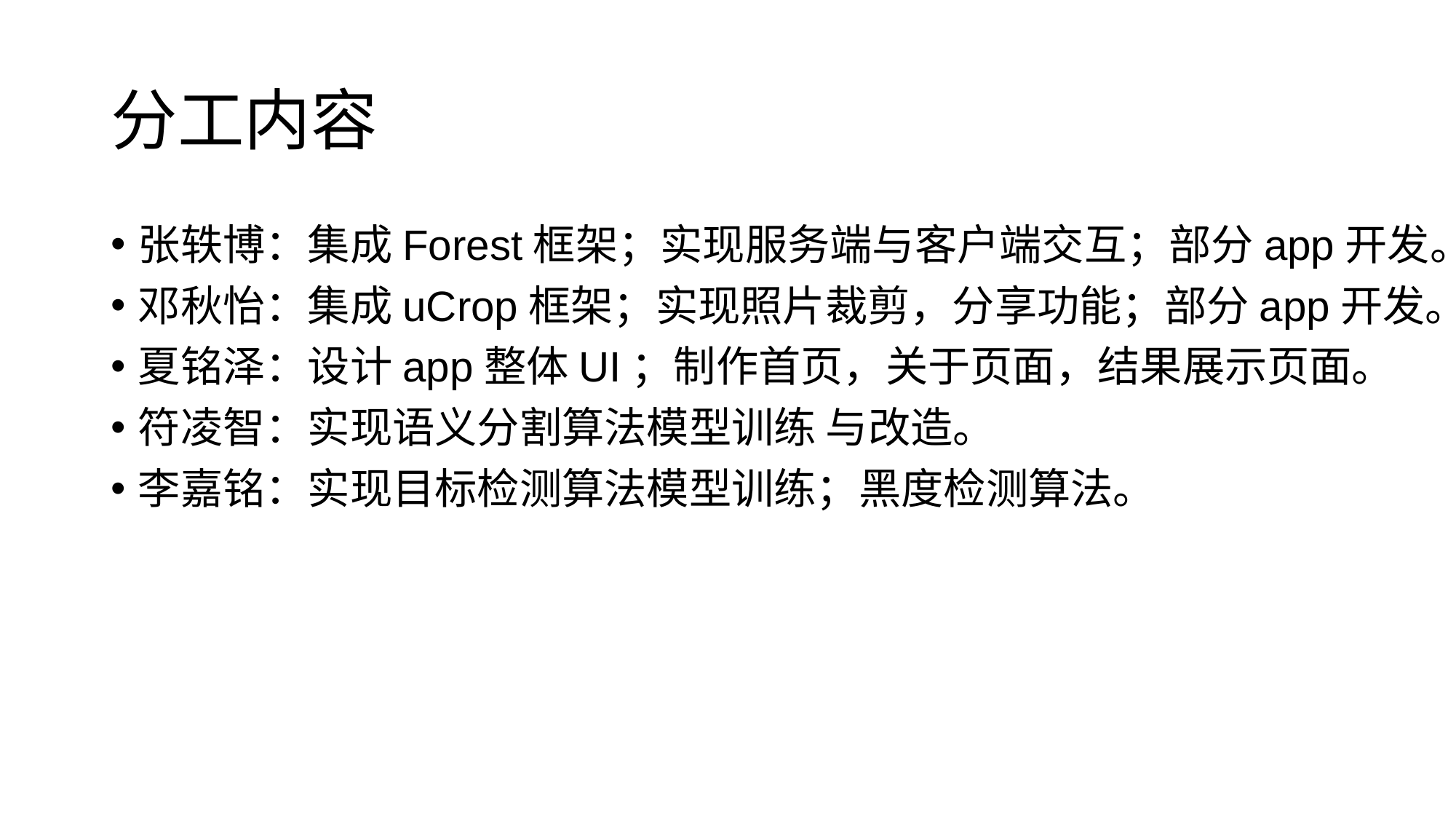

# 分工内容
张轶博：集成Forest框架；实现服务端与客户端交互；部分app开发。
邓秋怡：集成uCrop框架；实现照片裁剪，分享功能；部分app开发。
夏铭泽：设计app整体UI；制作首页，关于页面，结果展示页面。
符凌智：实现语义分割算法模型训练 与改造。
李嘉铭：实现目标检测算法模型训练；黑度检测算法。